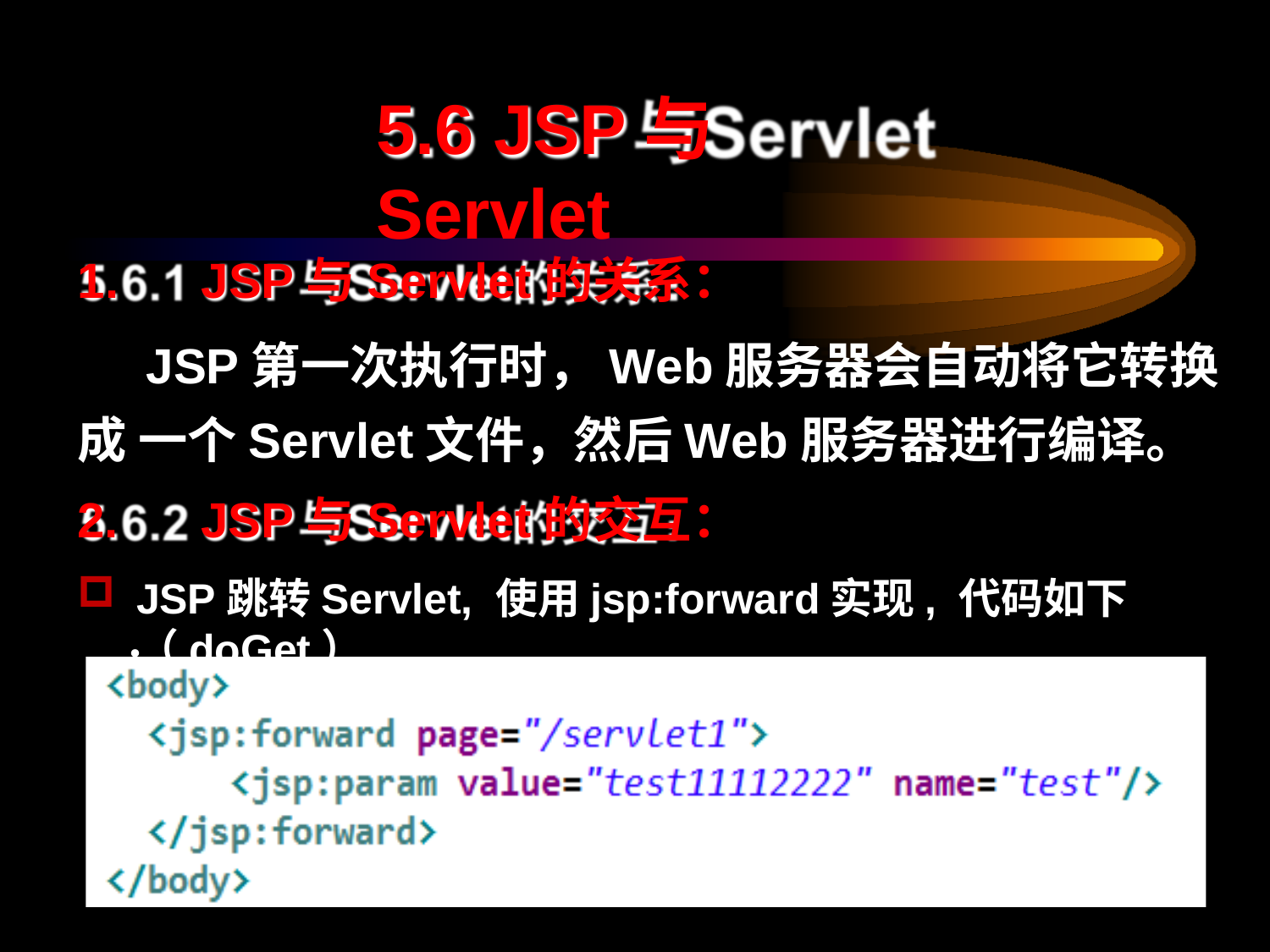

# 5.6 JSP与Servlet

JSP与Servlet的关系：
JSP第一次执行时，Web服务器会自动将它转换成 一个Servlet文件，然后Web服务器进行编译。
JSP与Servlet的交互：
JSP跳转Servlet, 使用jsp:forward实现, 代码如下（doGet）

：